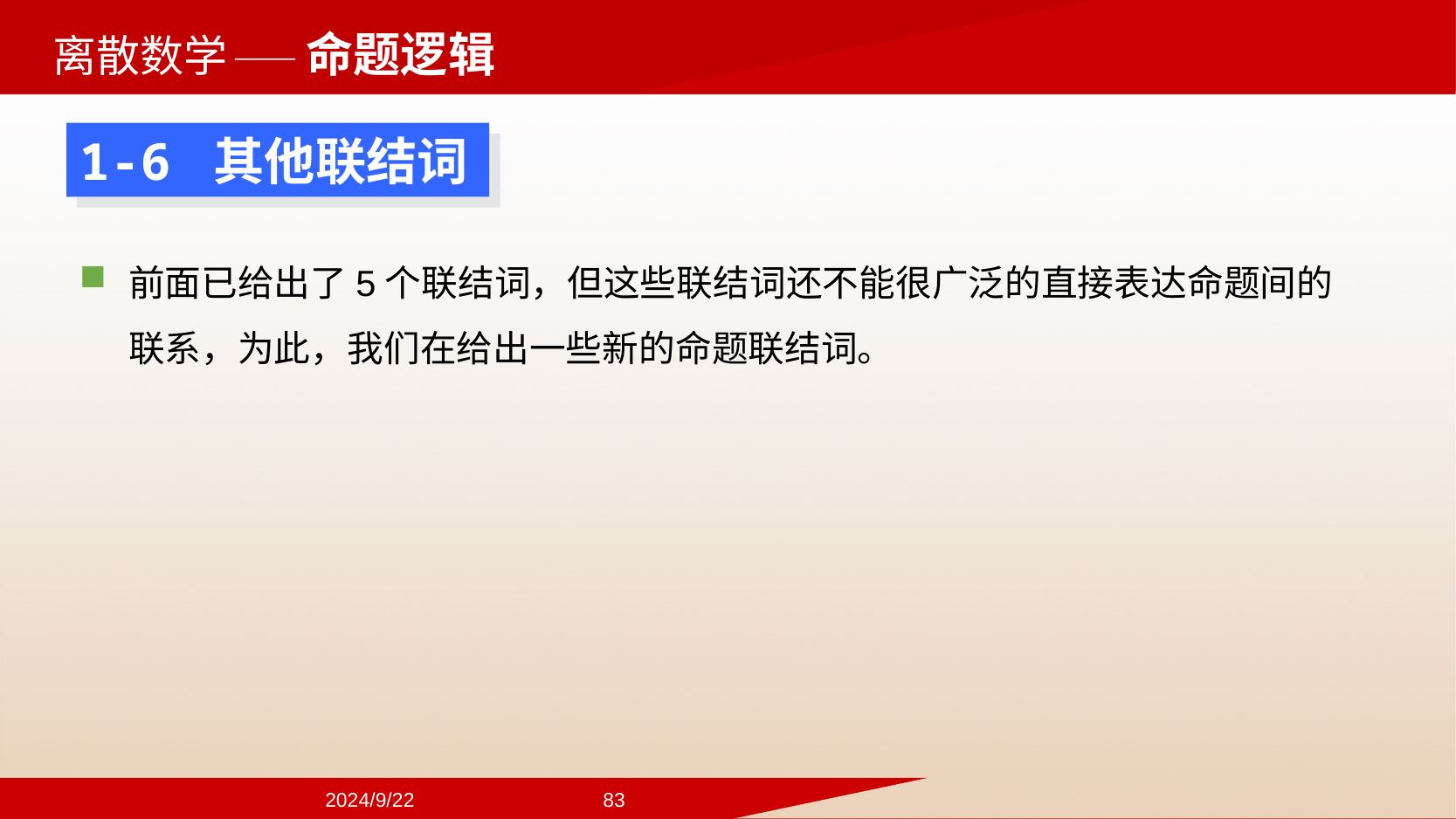

——命题逻辑
1-6 其他联结词
前面已给出了5个联结词，但这些联结词还不能很广泛的直接表达命题间的联系，为此，我们在给出一些新的命题联结词。

2024/9/22
83